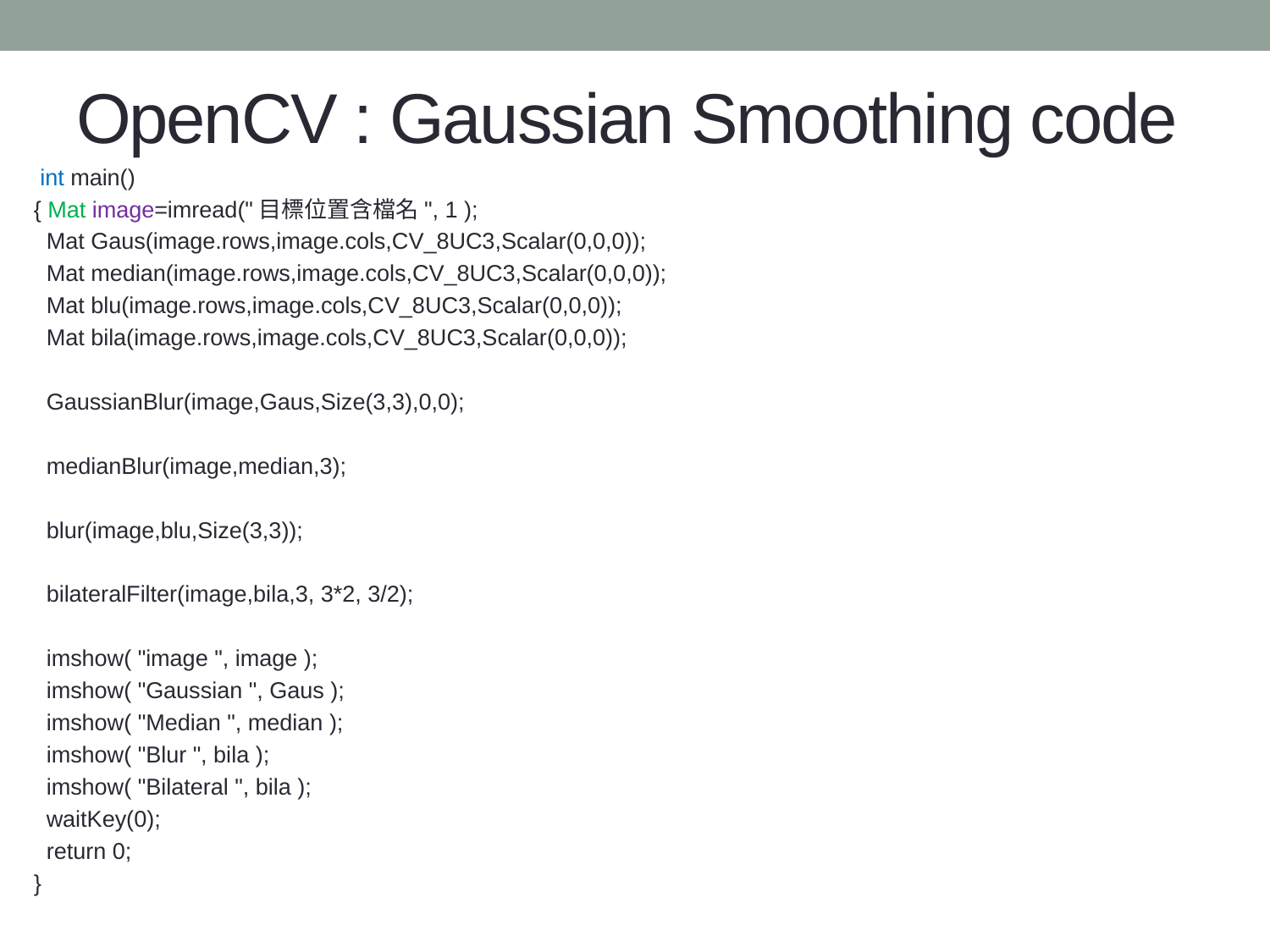

# OpenCV : Gaussian Smoothing code
 int main()
{ Mat image=imread("目標位置含檔名", 1 );
  Mat Gaus(image.rows,image.cols,CV_8UC3,Scalar(0,0,0));
  Mat median(image.rows,image.cols,CV_8UC3,Scalar(0,0,0));
  Mat blu(image.rows,image.cols,CV_8UC3,Scalar(0,0,0));
  Mat bila(image.rows,image.cols,CV_8UC3,Scalar(0,0,0));

  GaussianBlur(image,Gaus,Size(3,3),0,0);

  medianBlur(image,median,3);

  blur(image,blu,Size(3,3));

  bilateralFilter(image,bila,3, 3*2, 3/2);

  imshow( "image ", image );
  imshow( "Gaussian ", Gaus );
  imshow( "Median ", median );
  imshow( "Blur ", bila );
  imshow( "Bilateral ", bila );
  waitKey(0);
  return 0;
}